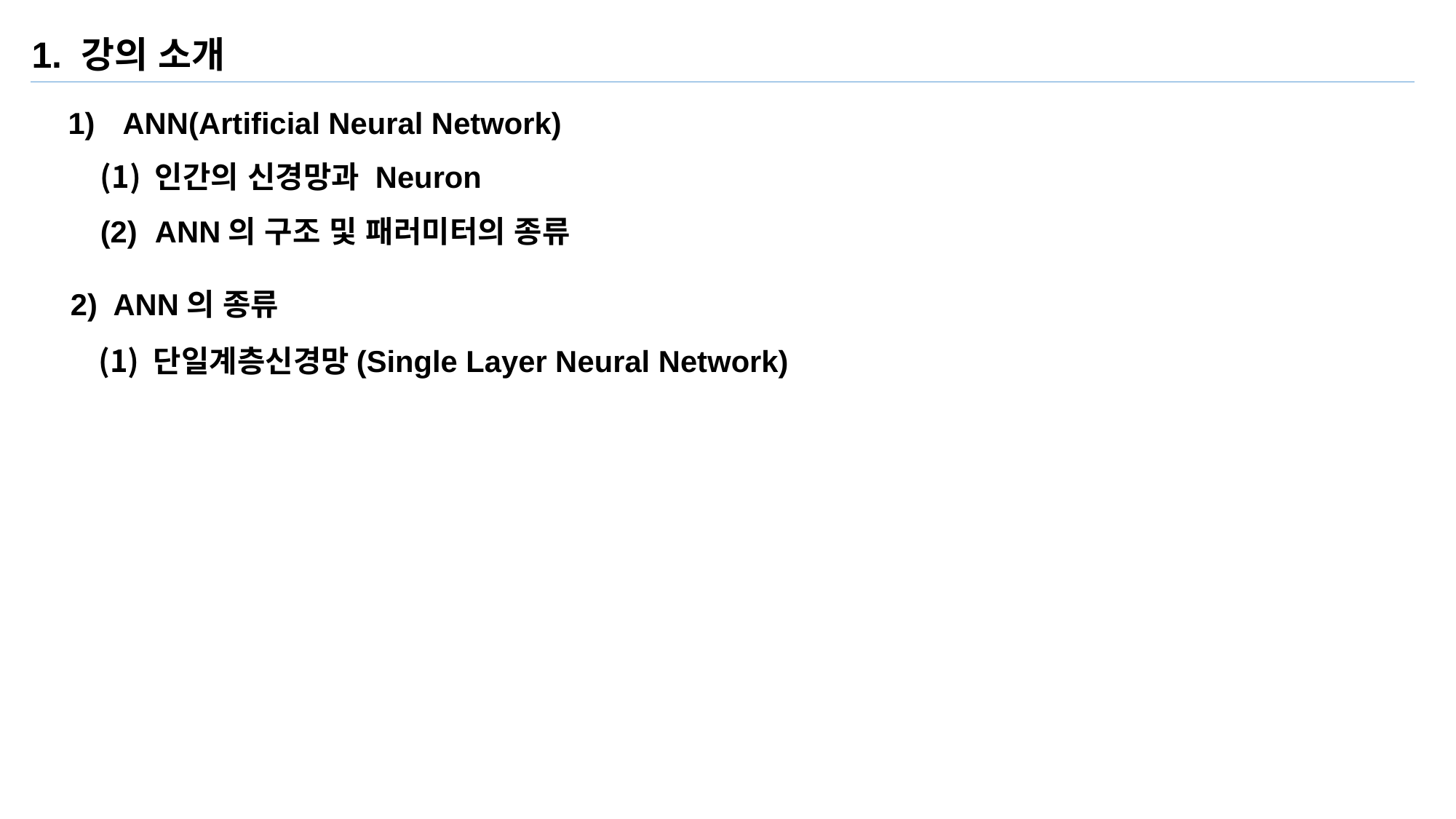

1. 강의 소개
ANN(Artificial Neural Network)
인간의 신경망과 Neuron
ANN의 구조 및 패러미터의 종류
2)  ANN의 종류
단일계층신경망(Single Layer Neural Network)